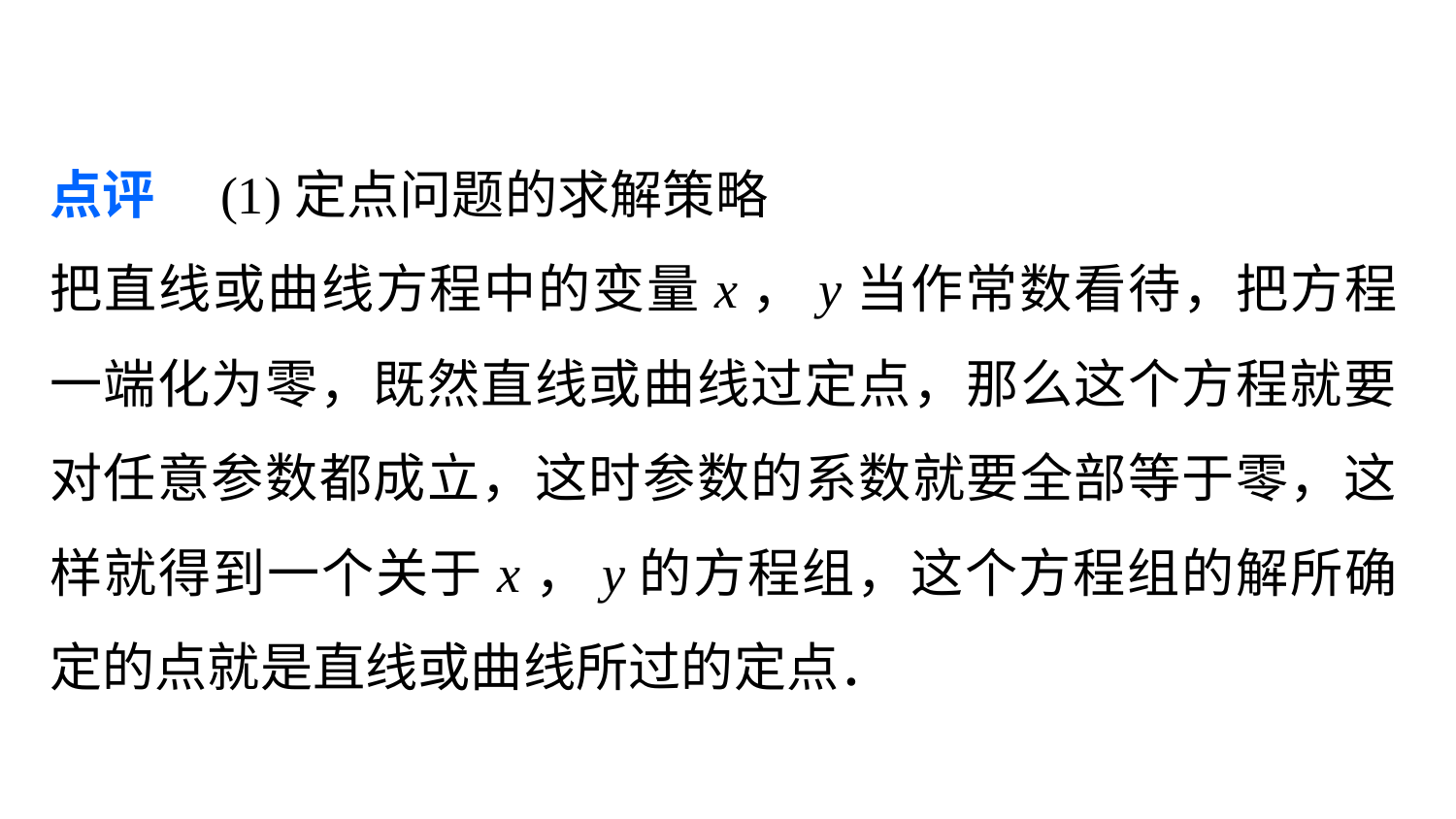

点评　(1)定点问题的求解策略
把直线或曲线方程中的变量x，y当作常数看待，把方程一端化为零，既然直线或曲线过定点，那么这个方程就要对任意参数都成立，这时参数的系数就要全部等于零，这样就得到一个关于x，y的方程组，这个方程组的解所确定的点就是直线或曲线所过的定点．